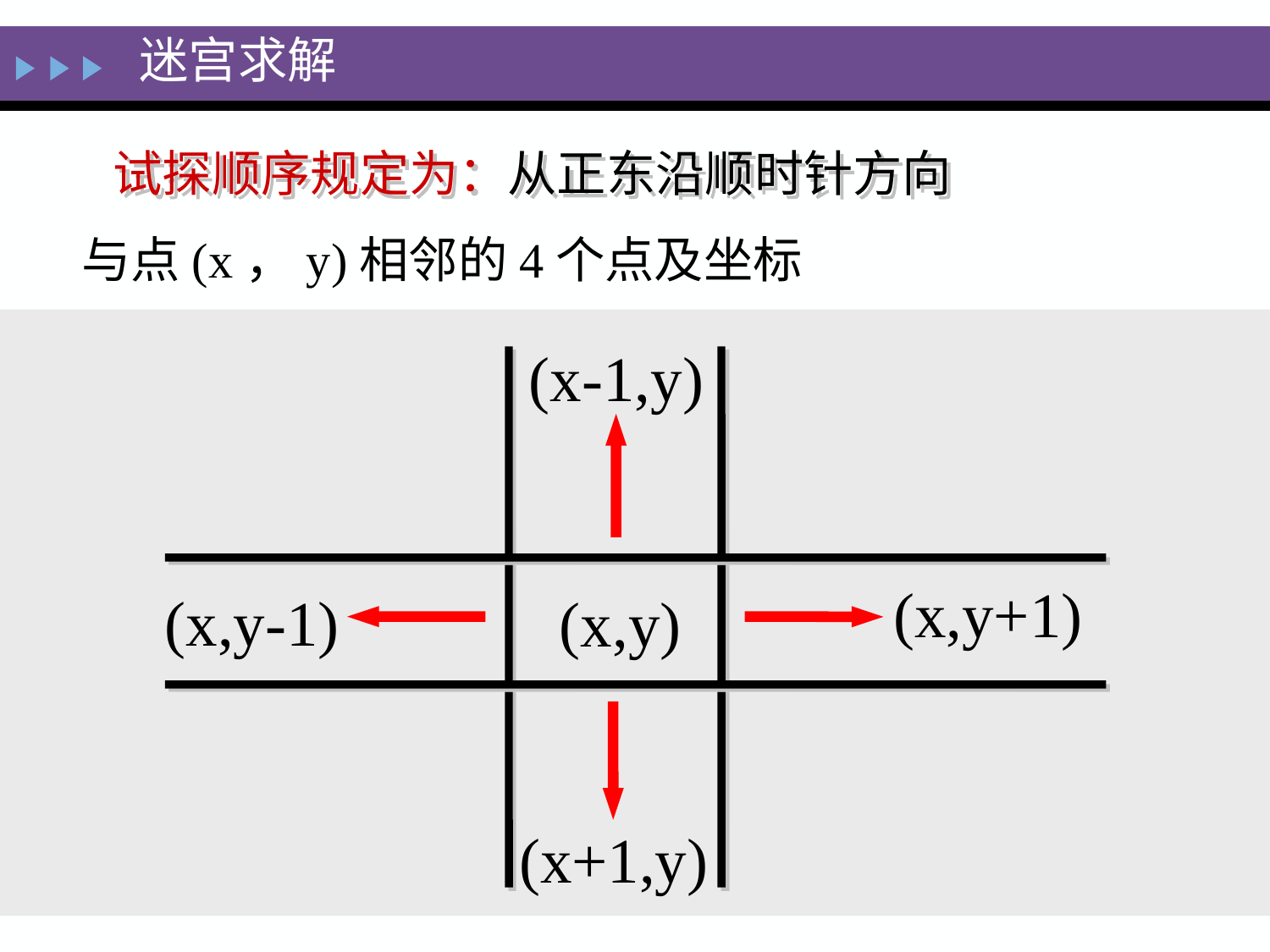

迷宫求解
试探顺序规定为：从正东沿顺时针方向
与点(x，y)相邻的4个点及坐标

(x-1,y)

(x,y+1)
(x,y-1)
(x,y)

(x+1,y)